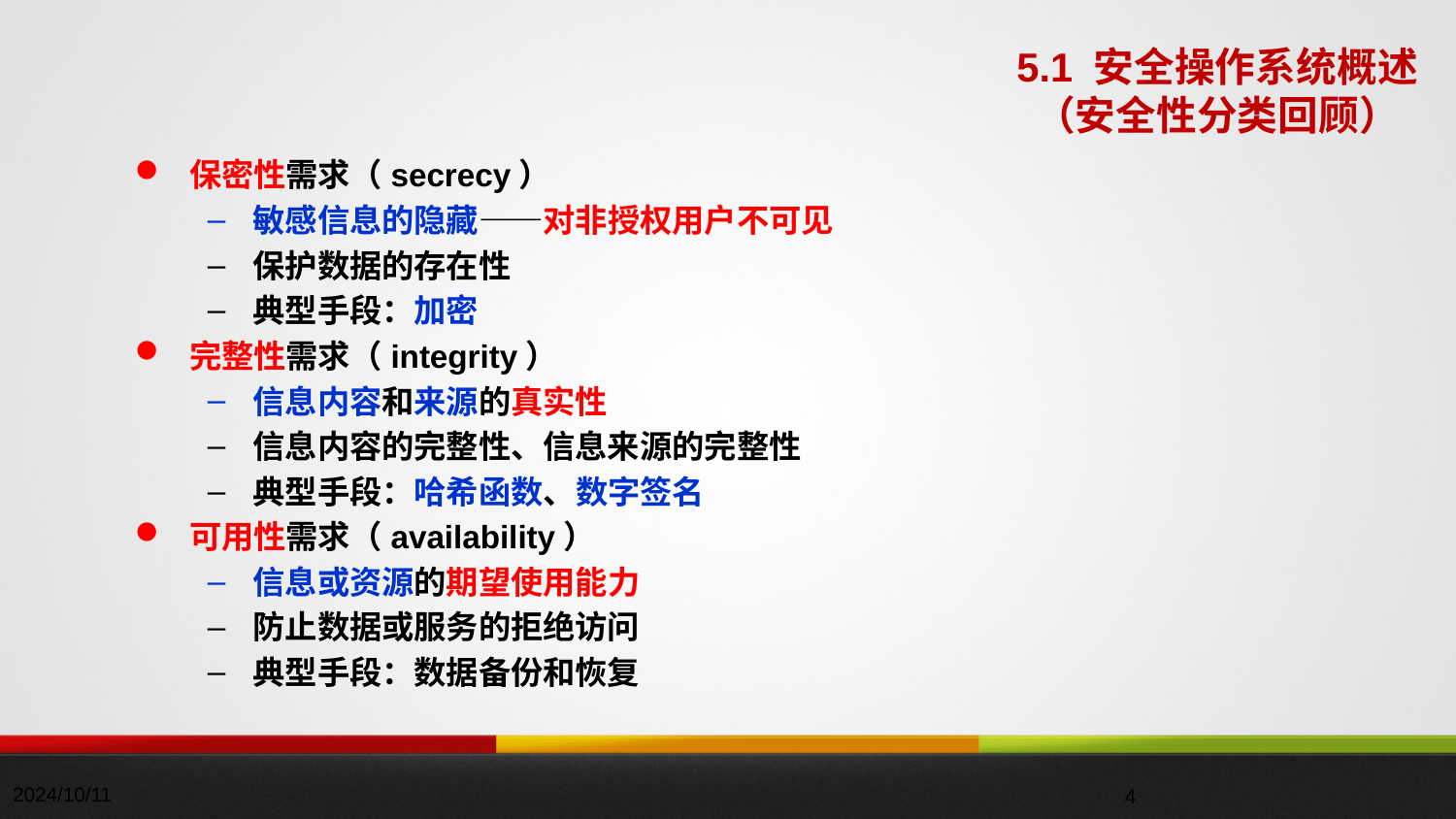

5.1 安全操作系统概述
（安全性分类回顾）
保密性需求（secrecy）
敏感信息的隐藏——对非授权用户不可见
保护数据的存在性
典型手段：加密
完整性需求（integrity）
信息内容和来源的真实性
信息内容的完整性、信息来源的完整性
典型手段：哈希函数、数字签名
可用性需求（availability）
信息或资源的期望使用能力
防止数据或服务的拒绝访问
典型手段：数据备份和恢复
2024/10/11
4